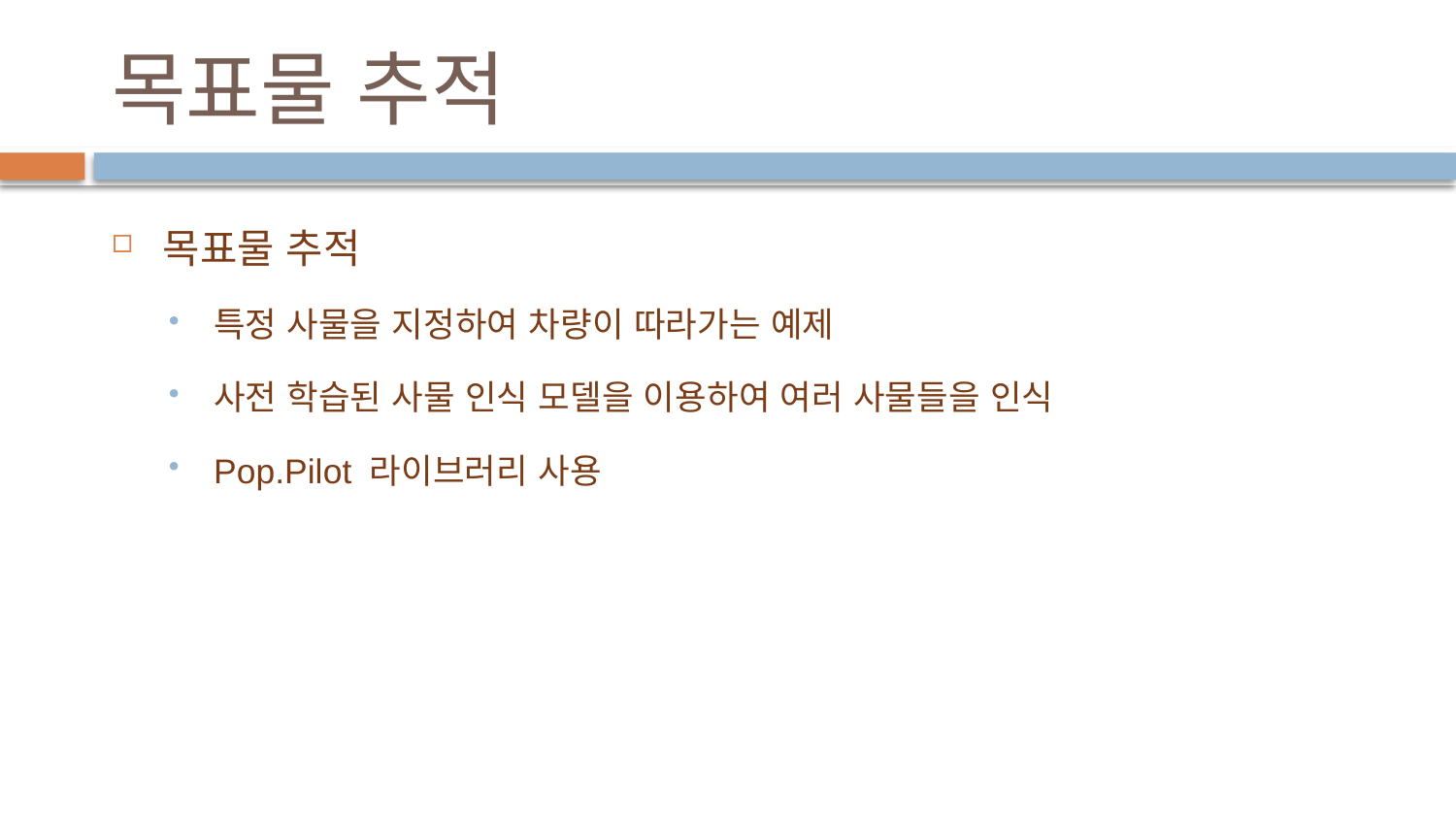

# 목표물 추적
목표물 추적
특정 사물을 지정하여 차량이 따라가는 예제
사전 학습된 사물 인식 모델을 이용하여 여러 사물들을 인식
Pop.Pilot 라이브러리 사용